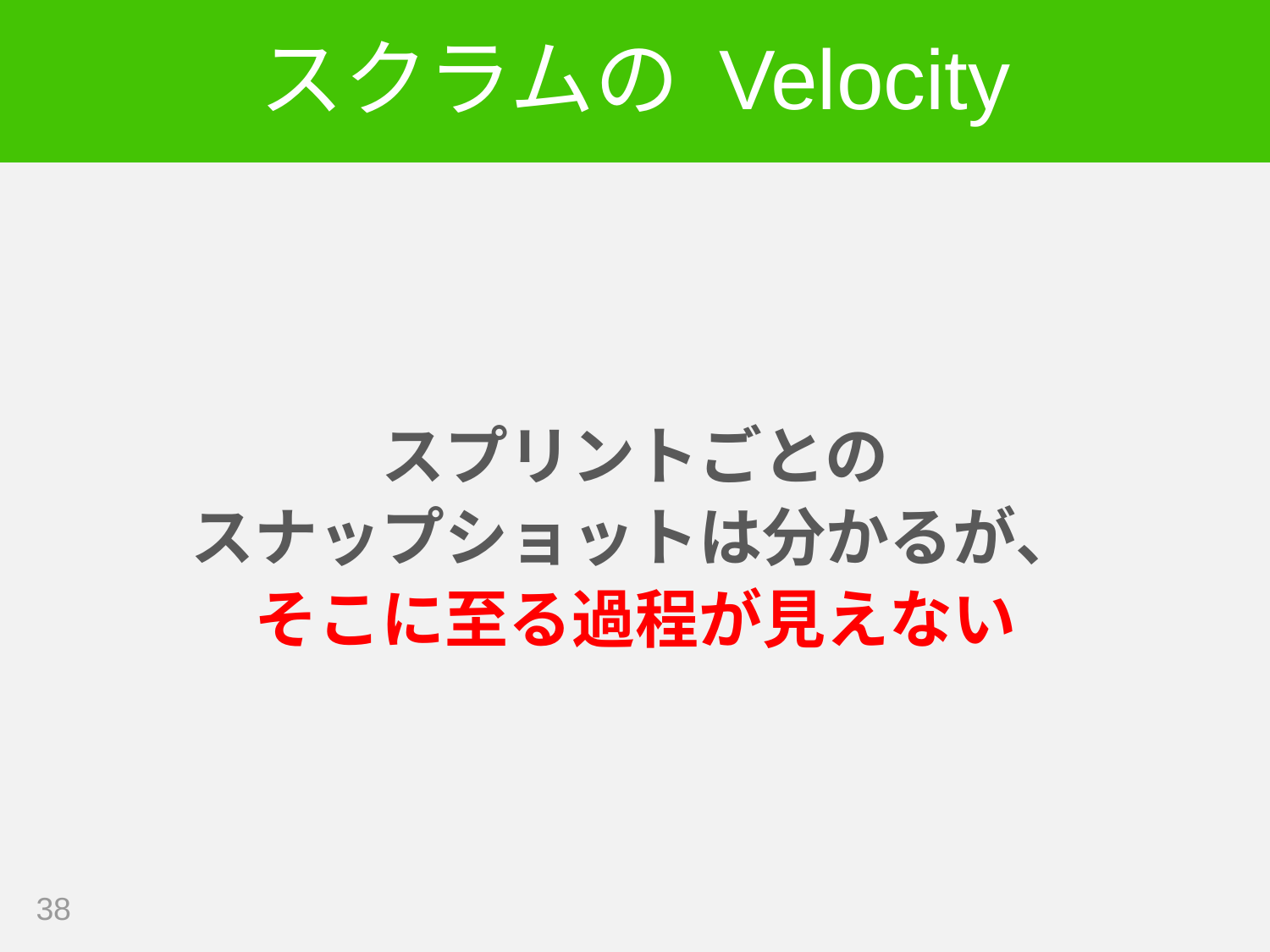

# スクラムの Velocity
スプリントごとの
スナップショットは分かるが、
そこに至る過程が見えない
38